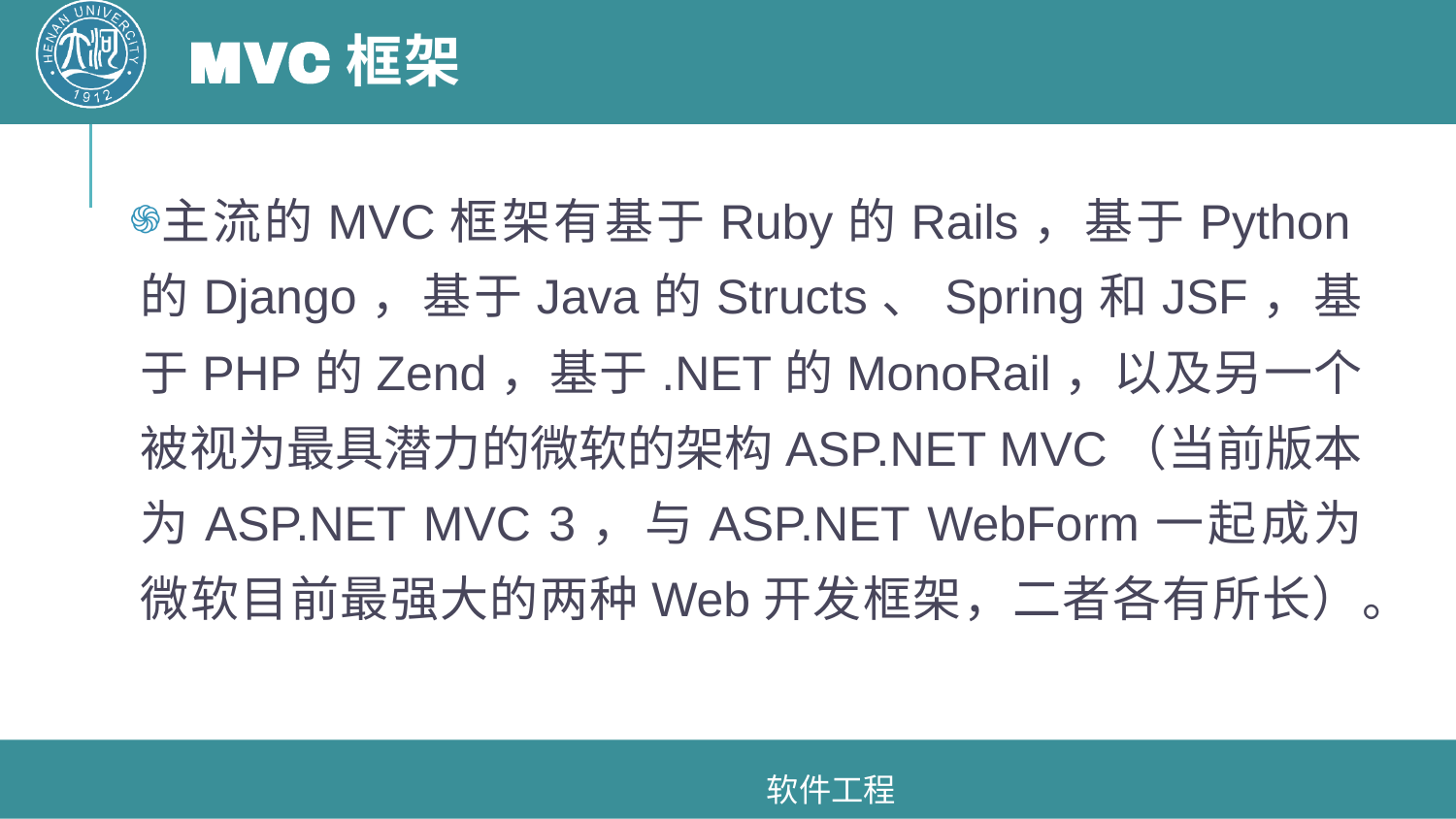

# MVC框架
主流的MVC框架有基于Ruby的Rails，基于Python的Django，基于Java的Structs、Spring和JSF，基于PHP的Zend，基于.NET的MonoRail，以及另一个被视为最具潜力的微软的架构ASP.NET MVC（当前版本为ASP.NET MVC 3，与ASP.NET WebForm一起成为微软目前最强大的两种Web开发框架，二者各有所长）。

软件工程
98